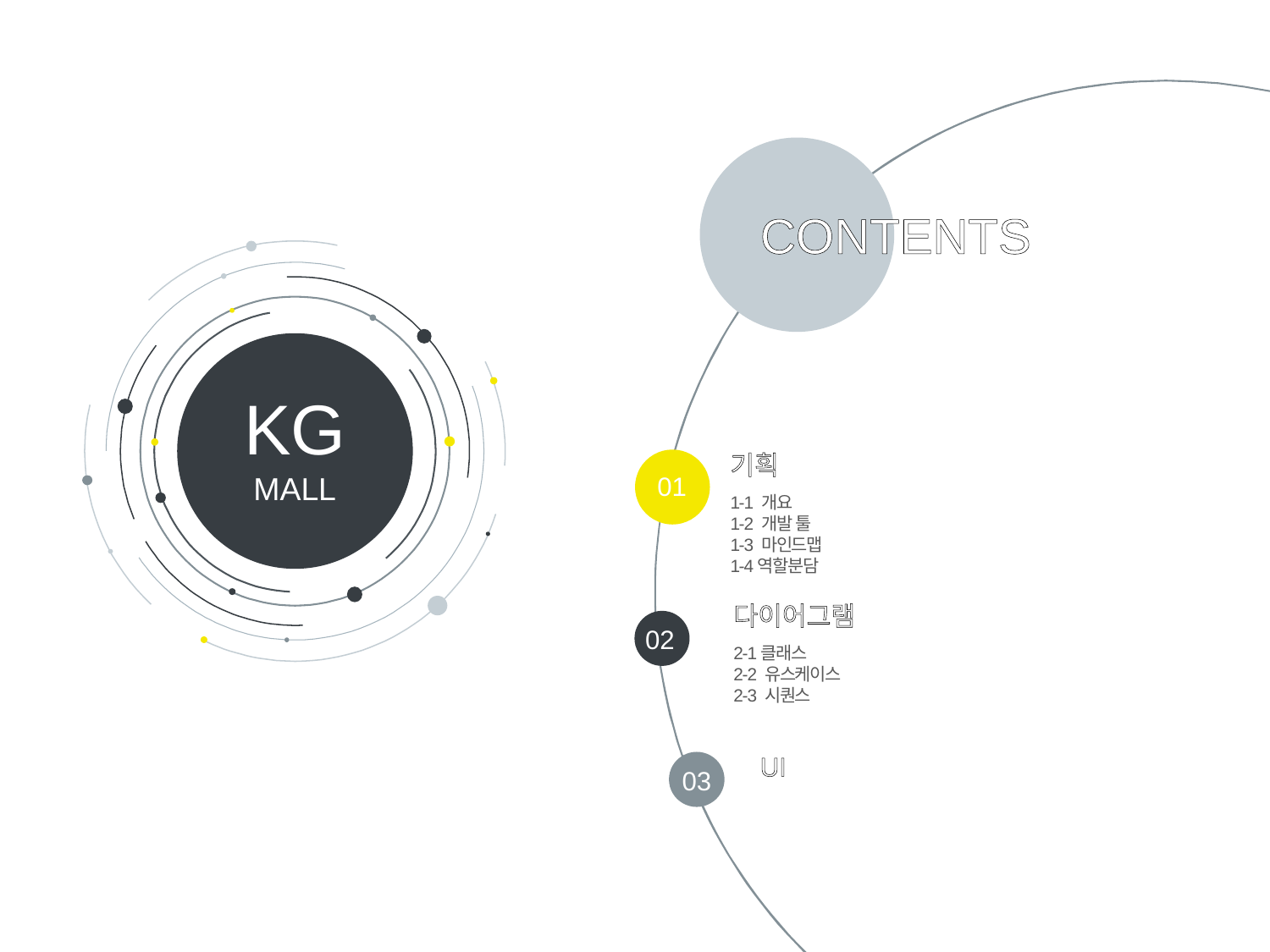

CONTENTS

KG
MALL
기획
1-1 개요
1-2 개발 툴
1-3 마인드맵
1-4역할분담
01
다이어그램
2-1클래스
2-2 유스케이스
2-3 시퀀스
02
UI

03